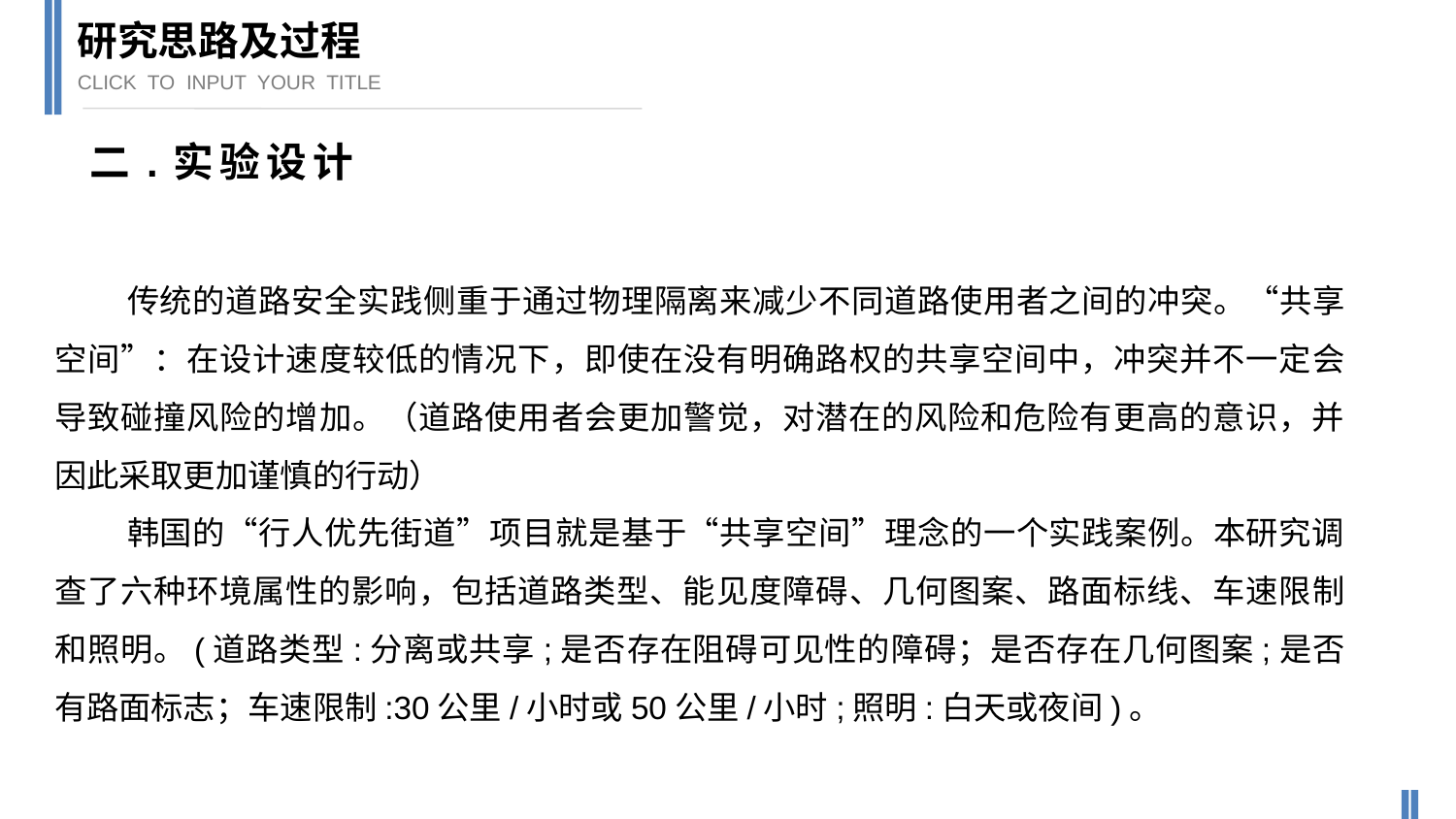

研究思路及过程
CLICK  TO  INPUT  YOUR  TITLE
二.实验设计
传统的道路安全实践侧重于通过物理隔离来减少不同道路使用者之间的冲突。“共享空间”：在设计速度较低的情况下，即使在没有明确路权的共享空间中，冲突并不一定会导致碰撞风险的增加。（道路使用者会更加警觉，对潜在的风险和危险有更高的意识，并因此采取更加谨慎的行动）
韩国的“行人优先街道”项目就是基于“共享空间”理念的一个实践案例。本研究调查了六种环境属性的影响，包括道路类型、能见度障碍、几何图案、路面标线、车速限制和照明。(道路类型:分离或共享;是否存在阻碍可见性的障碍；是否存在几何图案;是否有路面标志；车速限制:30公里/小时或50公里/小时;照明:白天或夜间)。